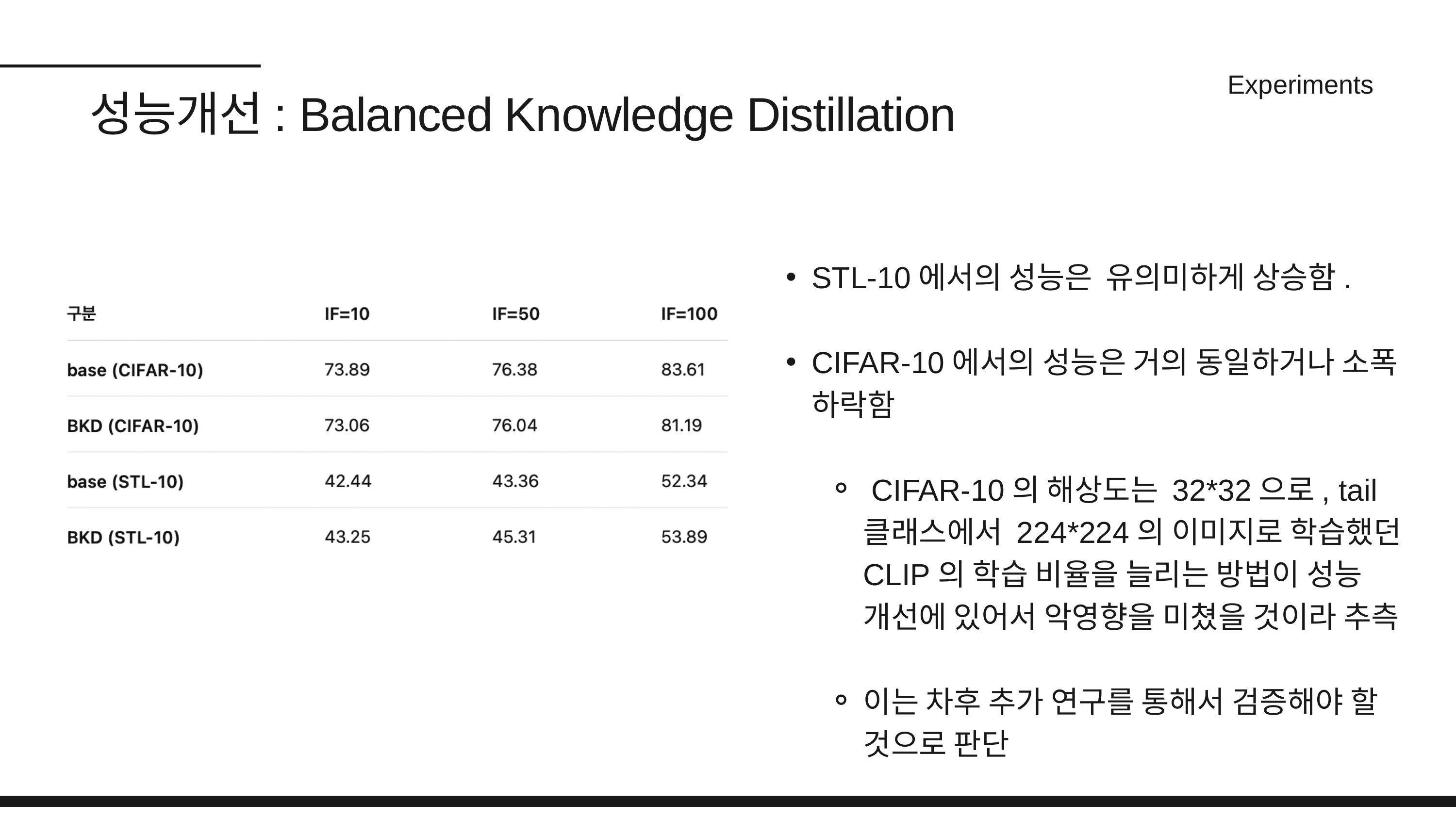

Experiments

성능개선: Balanced Knowledge Distillation
STL-10에서의 성능은  유의미하게 상승함.

CIFAR-10에서의 성능은 거의 동일하거나 소폭 하락함

 CIFAR-10의 해상도는 32*32으로, tail 클래스에서 224*224의 이미지로 학습했던 CLIP의 학습 비율을 늘리는 방법이 성능 개선에 있어서 악영향을 미쳤을 것이라 추측

이는 차후 추가 연구를 통해서 검증해야 할 것으로 판단